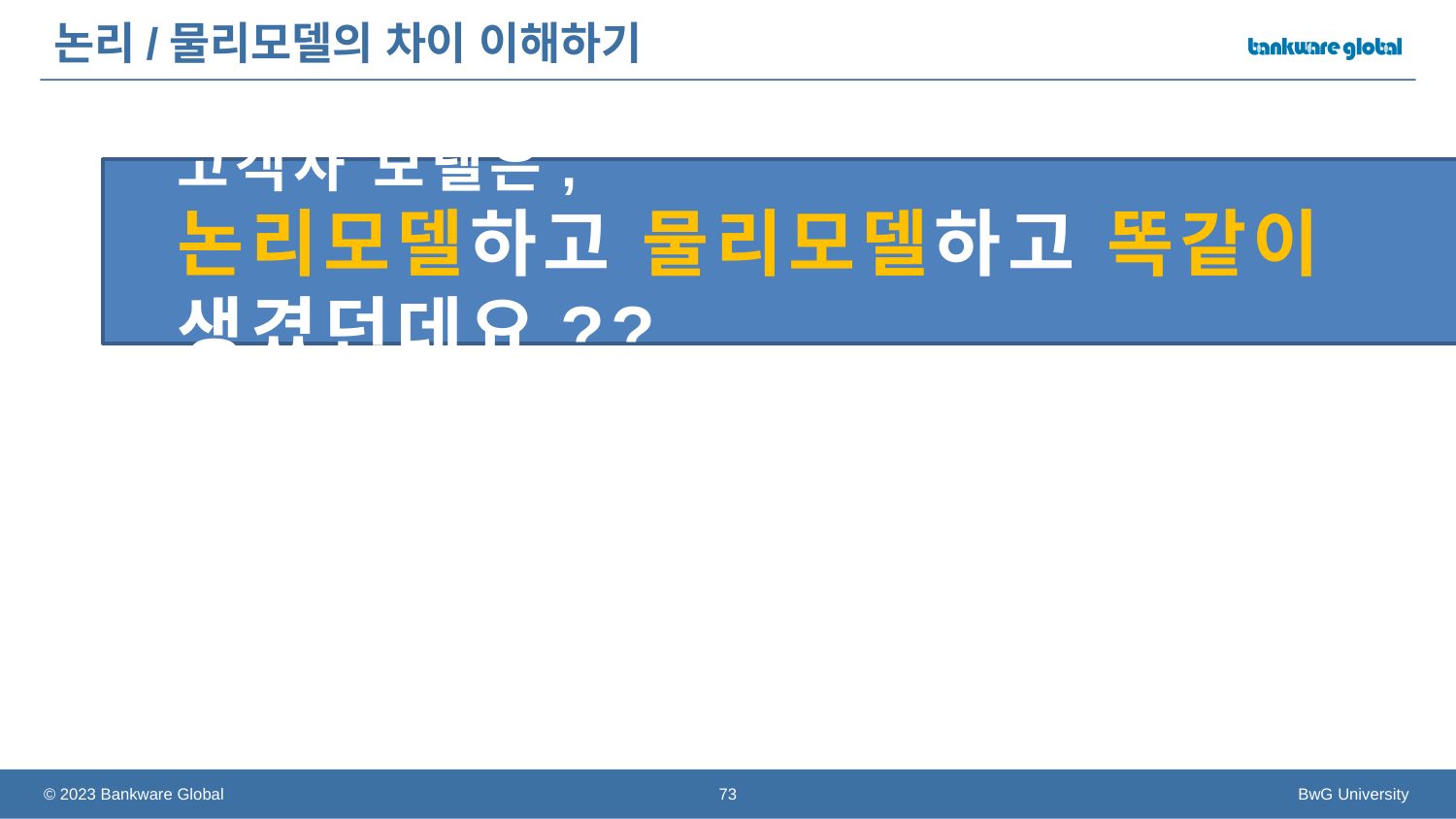

# 논리/물리모델의 차이 이해하기
고객사 모델은,
논리모델하고 물리모델하고 똑같이 생겼던데요??
73